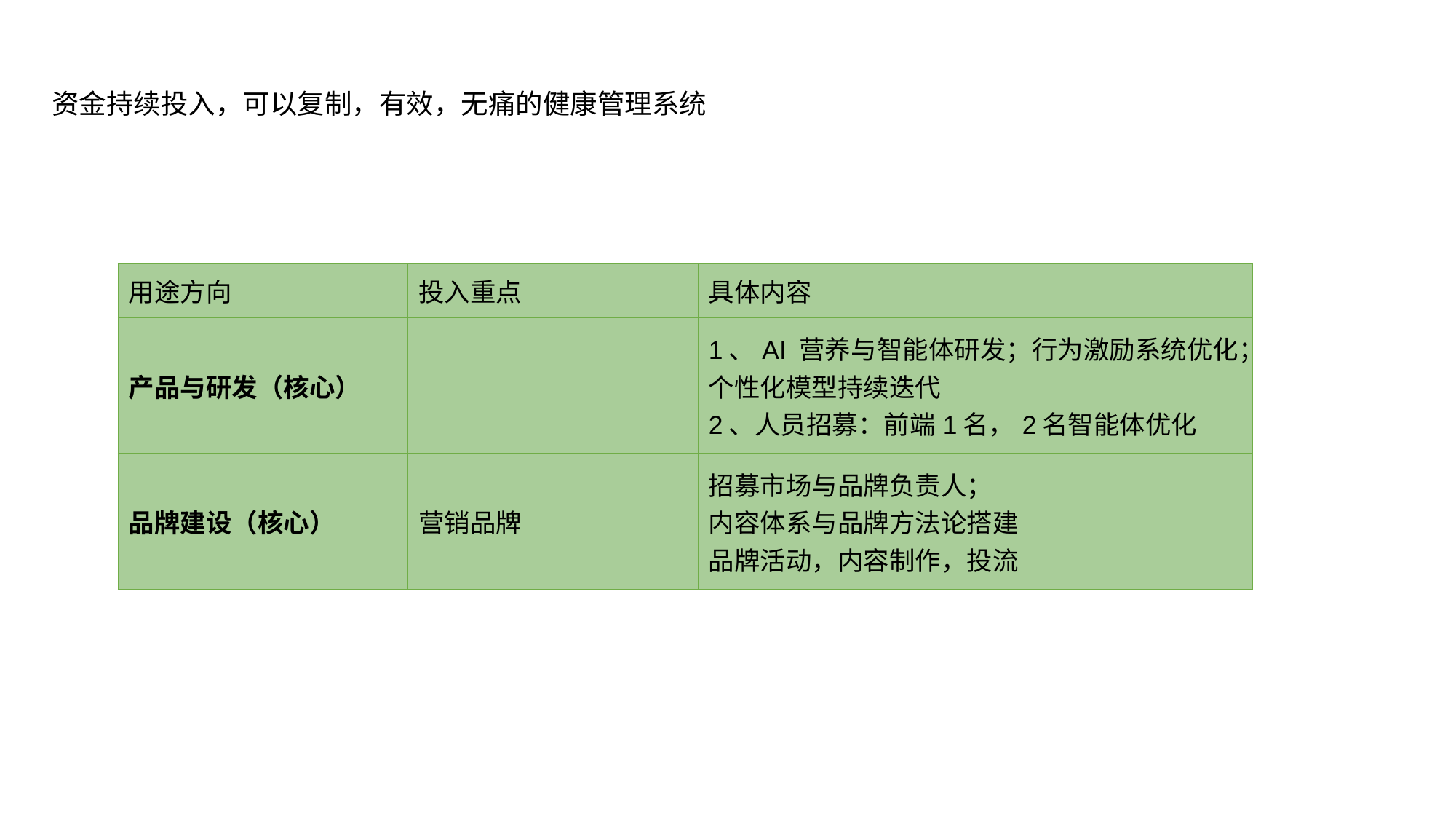

资金持续投入，可以复制，有效，无痛的健康管理系统
| 用途方向 | 投入重点 | 具体内容 |
| --- | --- | --- |
| 产品与研发（核心） |  | 1、AI 营养与智能体研发；行为激励系统优化； 个性化模型持续迭代 2、人员招募：前端1名，2名智能体优化 |
| 品牌建设（核心） | 营销品牌 | 招募市场与品牌负责人； 内容体系与品牌方法论搭建 品牌活动，内容制作，投流 |